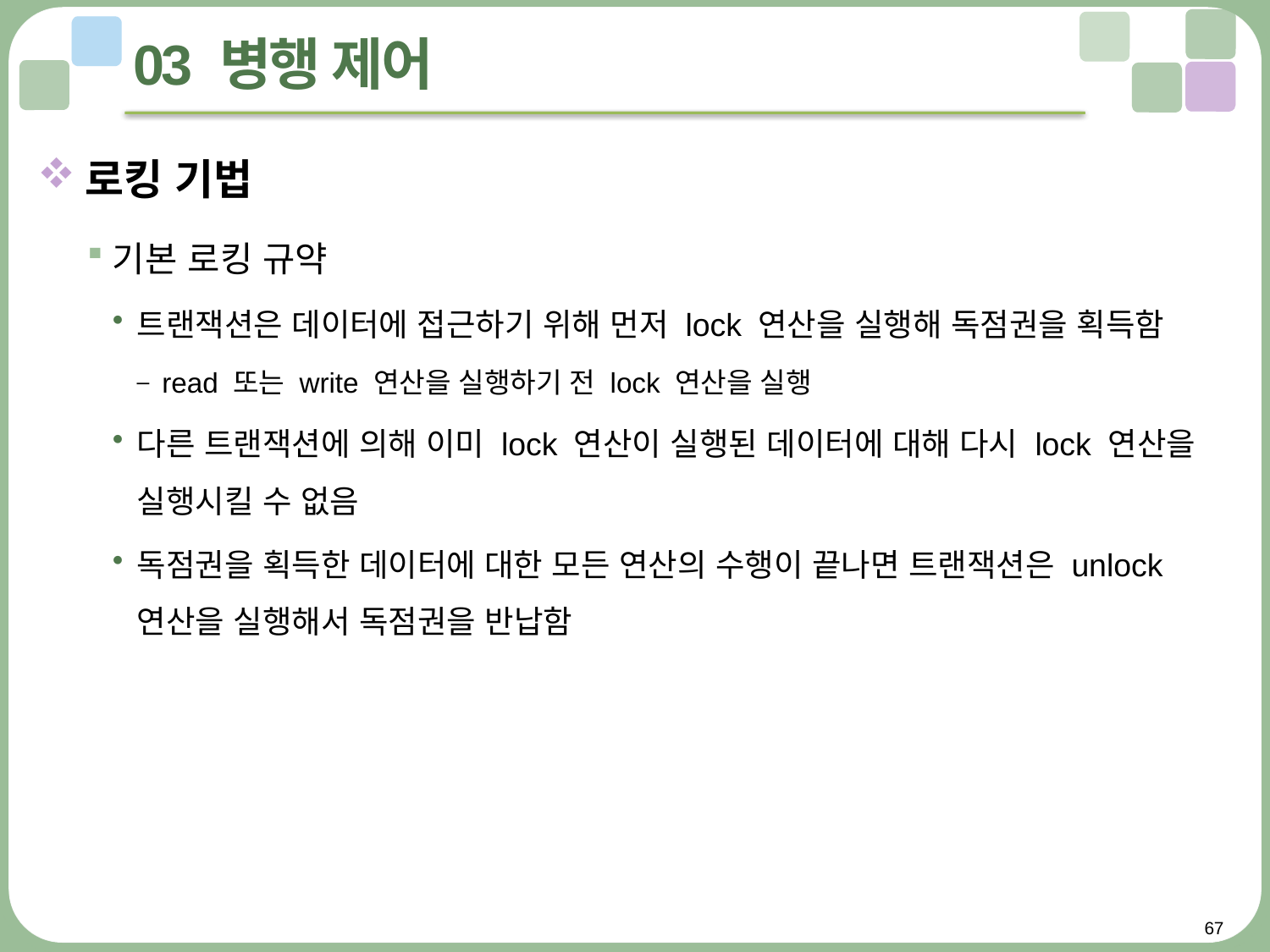

# 03 병행 제어
로킹 기법
기본 로킹 규약
트랜잭션은 데이터에 접근하기 위해 먼저 lock 연산을 실행해 독점권을 획득함
read 또는 write 연산을 실행하기 전 lock 연산을 실행
다른 트랜잭션에 의해 이미 lock 연산이 실행된 데이터에 대해 다시 lock 연산을 실행시킬 수 없음
독점권을 획득한 데이터에 대한 모든 연산의 수행이 끝나면 트랜잭션은 unlock 연산을 실행해서 독점권을 반납함